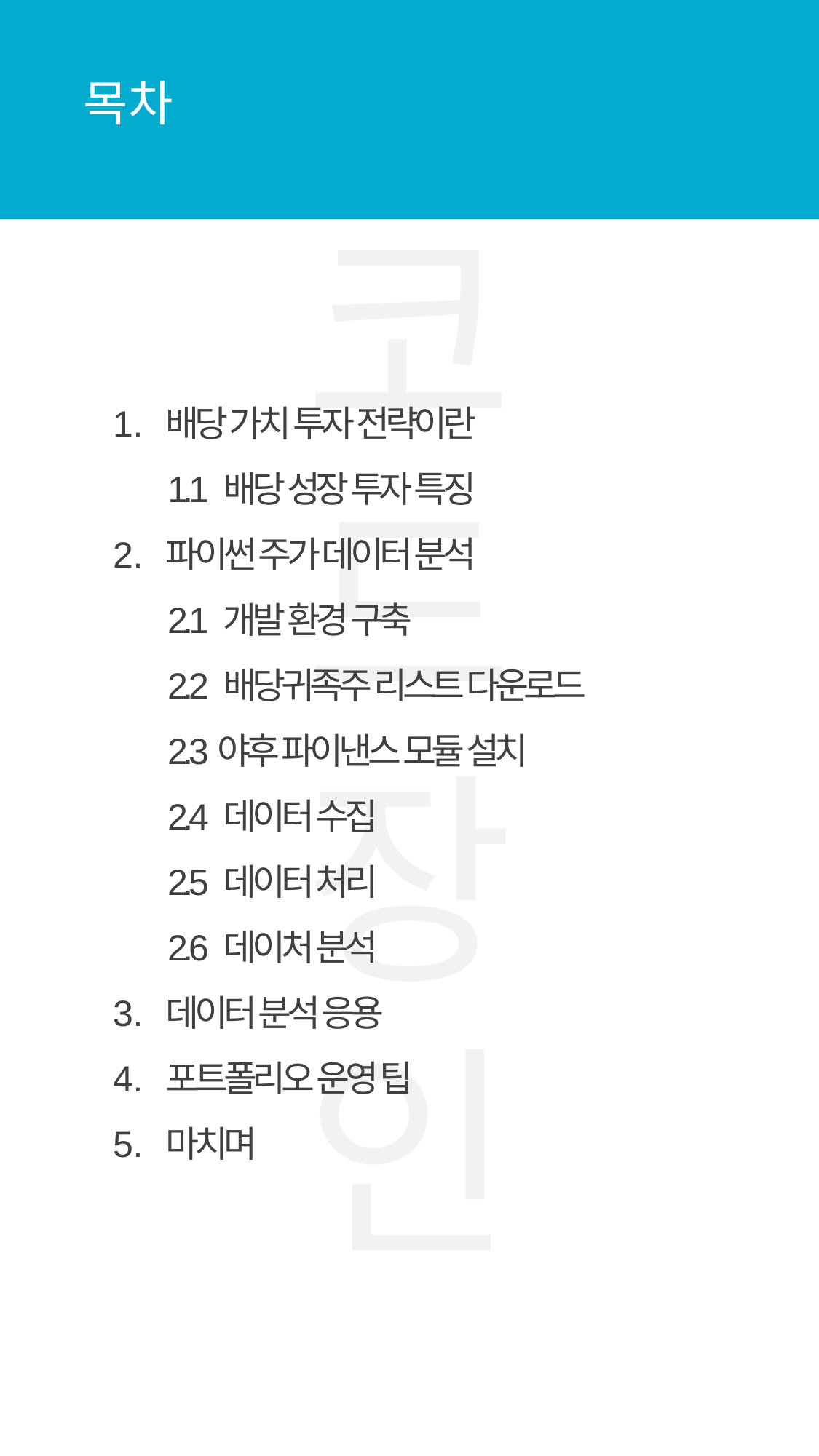

목차
배당 가치 투자 전략이란
1.1 배당 성장 투자 특징
파이썬 주가 데이터 분석
2.1 개발 환경 구축
2.2 배당귀족주 리스트 다운로드
2.3야후 파이낸스 모듈 설치
2.4 데이터 수집
2.5 데이터 처리
2.6 데이처 분석
데이터 분석 응용
포트폴리오 운영 팁
마치며